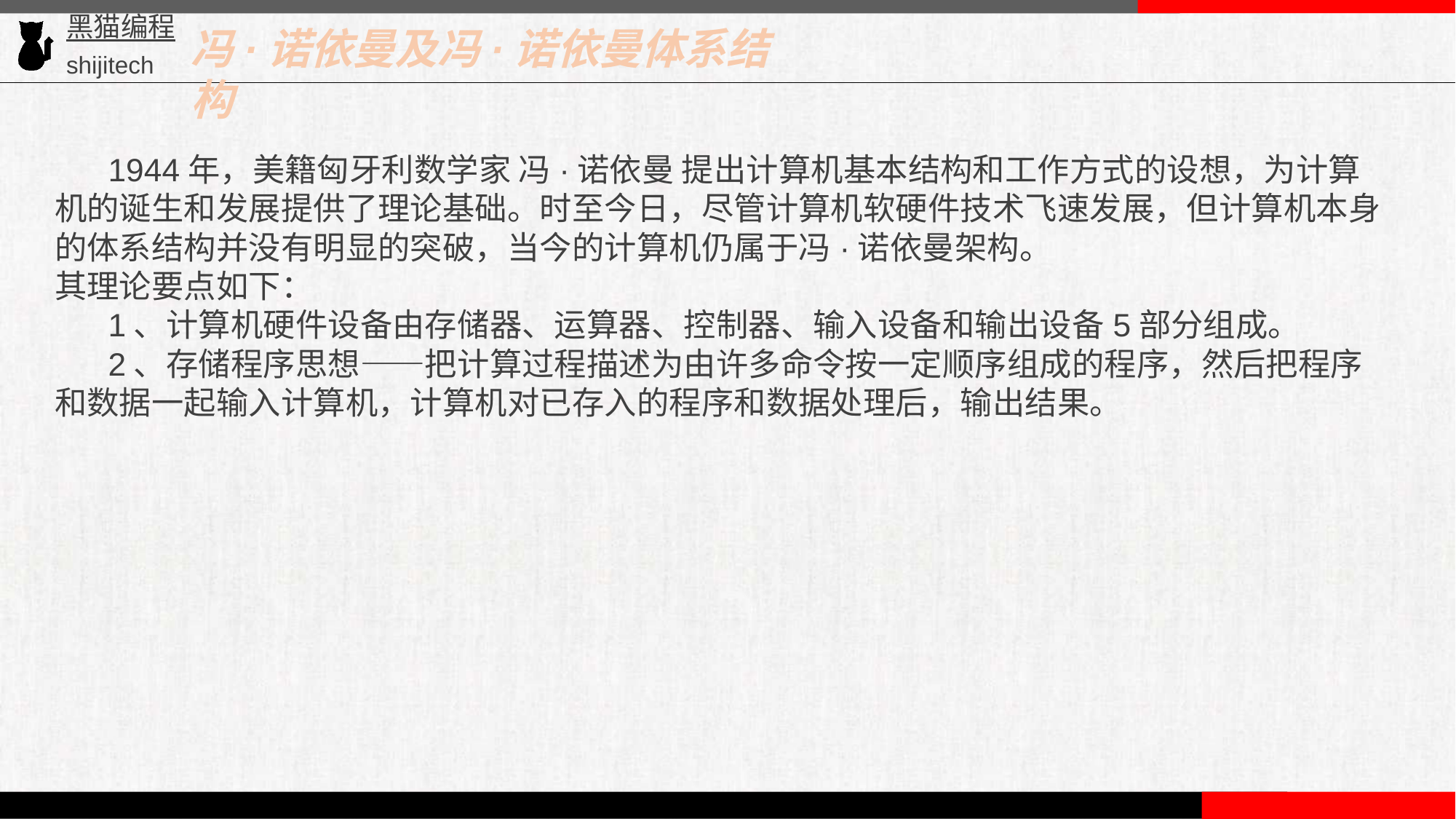

冯·诺依曼及冯·诺依曼体系结构
      1944年，美籍匈牙利数学家 冯·诺依曼 提出计算机基本结构和工作方式的设想，为计算机的诞生和发展提供了理论基础。时至今日，尽管计算机软硬件技术飞速发展，但计算机本身的体系结构并没有明显的突破，当今的计算机仍属于冯·诺依曼架构。
其理论要点如下：
      1、计算机硬件设备由存储器、运算器、控制器、输入设备和输出设备5部分组成。
      2、存储程序思想——把计算过程描述为由许多命令按一定顺序组成的程序，然后把程序和数据一起输入计算机，计算机对已存入的程序和数据处理后，输出结果。